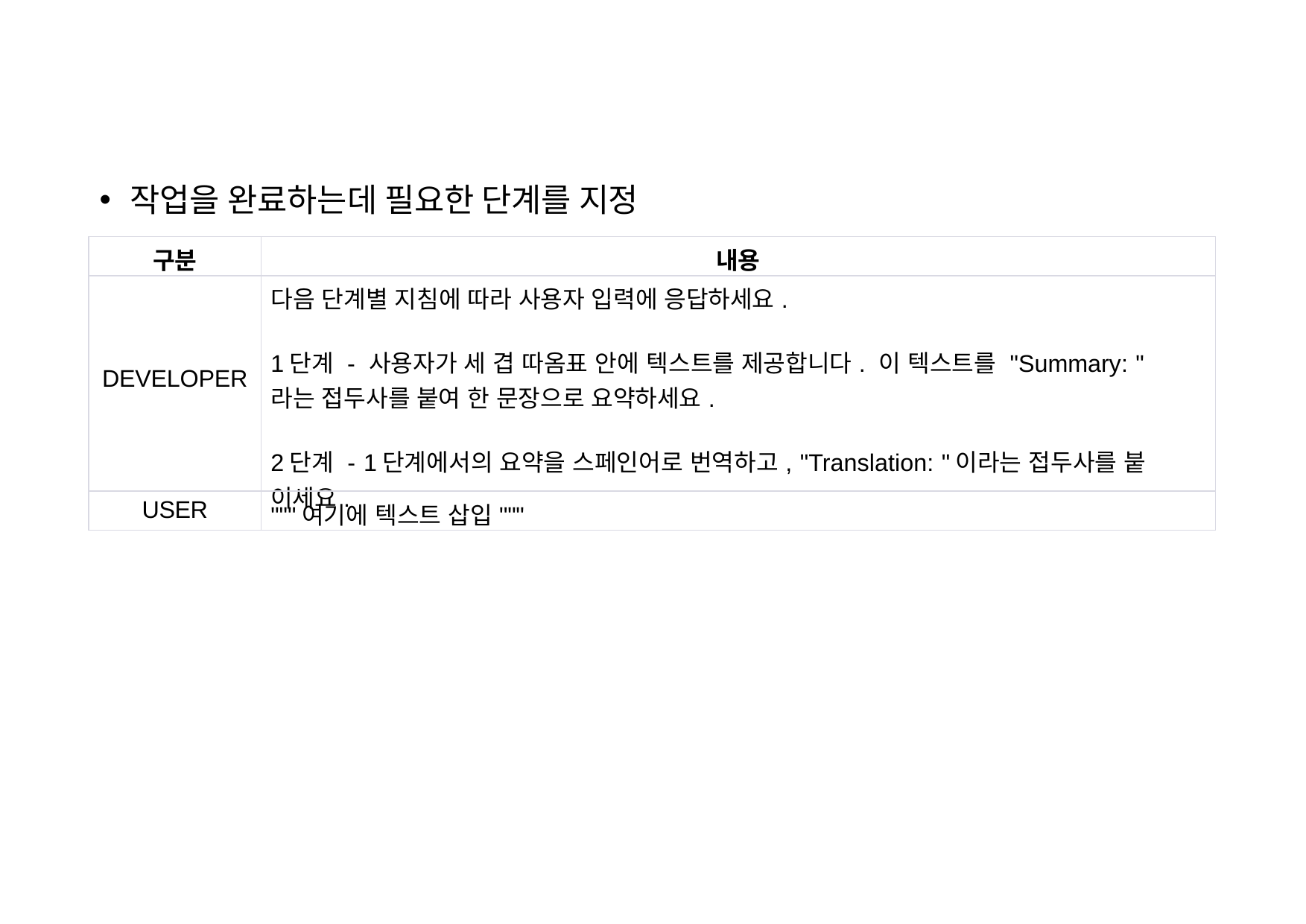

작업을 완료하는데 필요한 단계를 지정
| 구분 | 내용 |
| --- | --- |
| DEVELOPER | 다음 단계별 지침에 따라 사용자 입력에 응답하세요. 1단계 - 사용자가 세 겹 따옴표 안에 텍스트를 제공합니다. 이 텍스트를 "Summary: " 라는 접두사를 붙여 한 문장으로 요약하세요. 2단계 - 1단계에서의 요약을 스페인어로 번역하고, "Translation: "이라는 접두사를 붙 이세요. |
| USER | """여기에 텍스트 삽입""" |